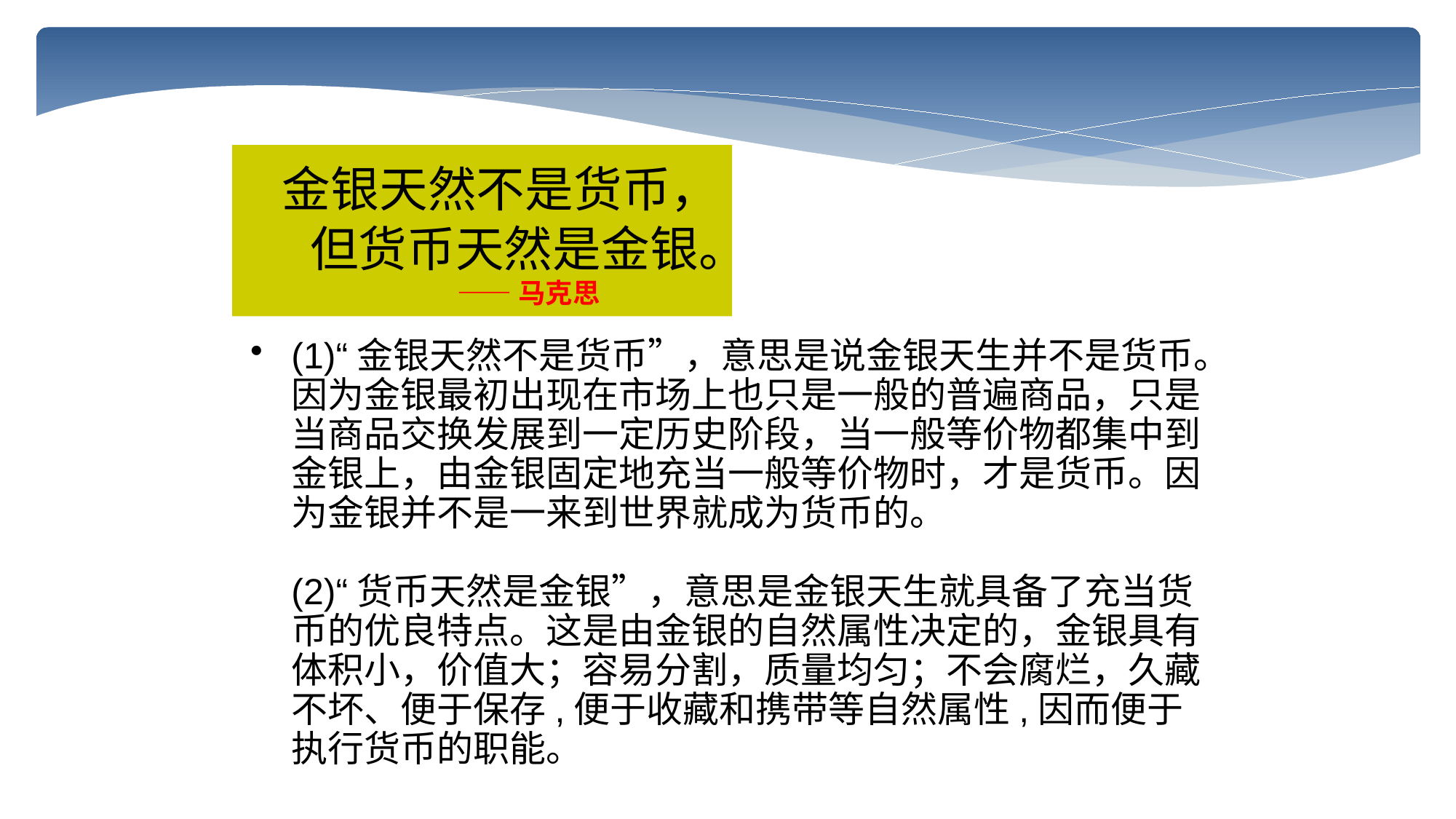

金银天然不是货币，
   但货币天然是金银。
               ——马克思
(1)“金银天然不是货币”，意思是说金银天生并不是货币。因为金银最初出现在市场上也只是一般的普遍商品，只是当商品交换发展到一定历史阶段，当一般等价物都集中到金银上，由金银固定地充当一般等价物时，才是货币。因为金银并不是一来到世界就成为货币的。
(2)“货币天然是金银”，意思是金银天生就具备了充当货币的优良特点。这是由金银的自然属性决定的，金银具有体积小，价值大；容易分割，质量均匀；不会腐烂，久藏不坏、便于保存,便于收藏和携带等自然属性,因而便于执行货币的职能。